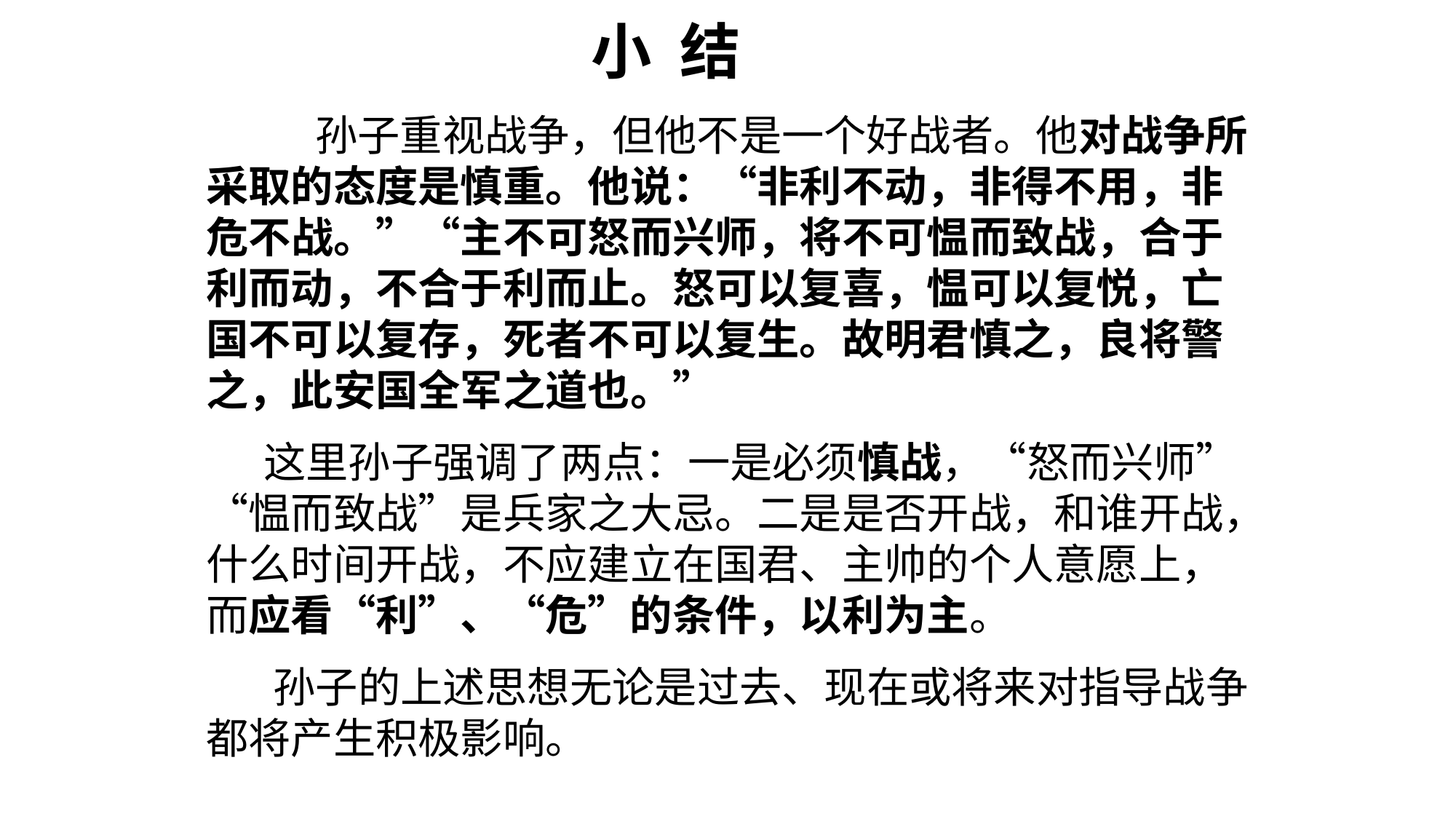

小  结
	孙子重视战争，但他不是一个好战者。他对战争所采取的态度是慎重。他说：“非利不动，非得不用，非危不战。”“主不可怒而兴师，将不可愠而致战，合于利而动，不合于利而止。怒可以复喜，愠可以复悦，亡国不可以复存，死者不可以复生。故明君慎之，良将警之，此安国全军之道也。”
     这里孙子强调了两点：一是必须慎战，“怒而兴师”“愠而致战”是兵家之大忌。二是是否开战，和谁开战，什么时间开战，不应建立在国君、主帅的个人意愿上，而应看“利”、“危”的条件，以利为主。
      孙子的上述思想无论是过去、现在或将来对指导战争都将产生积极影响。